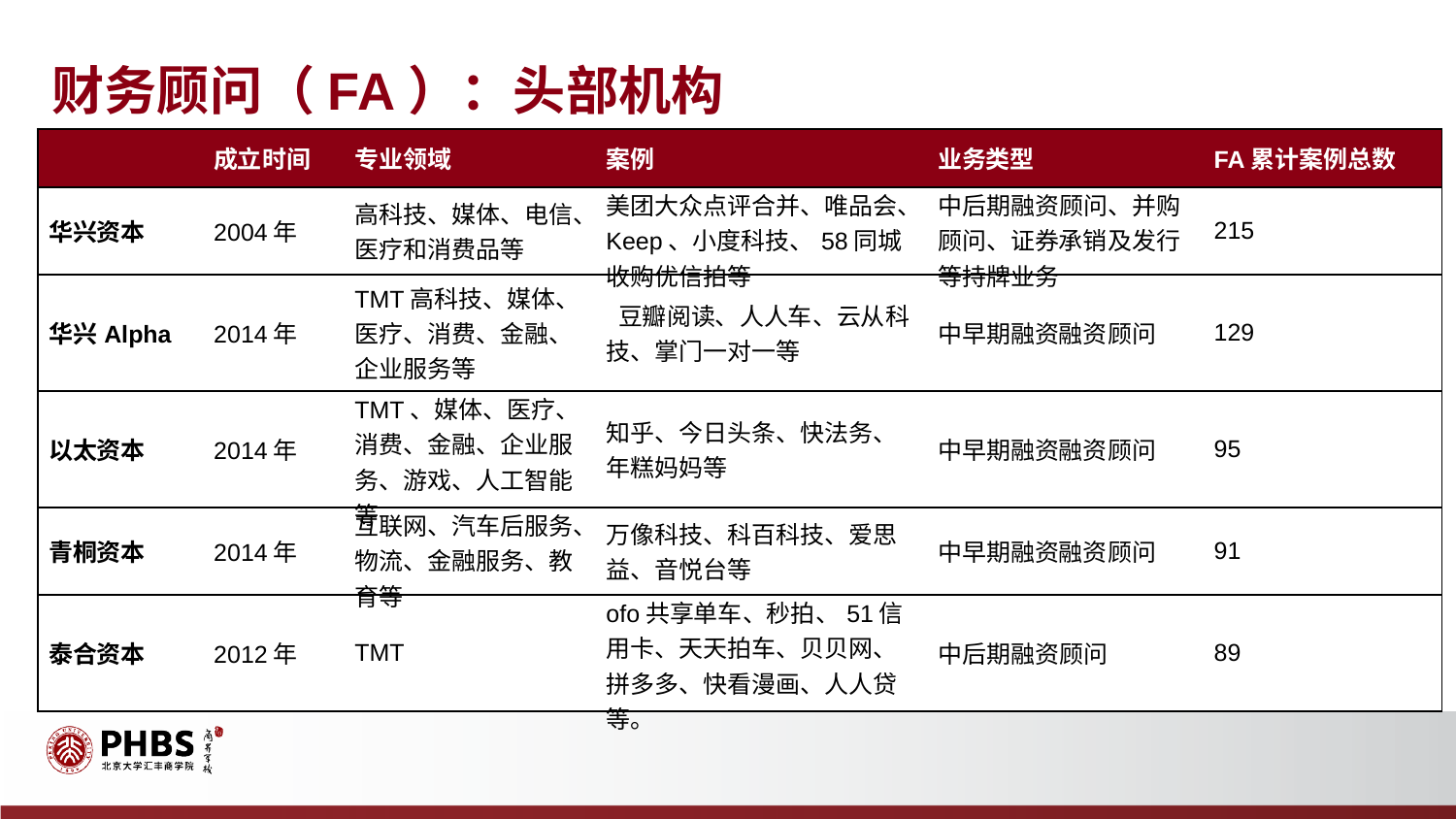

财务顾问（FA）：头部机构
|  | 成立时间 | 专业领域 | 案例 | 业务类型 | FA累计案例总数 |
| --- | --- | --- | --- | --- | --- |
| 华兴资本 | 2004年 | 高科技、媒体、电信、医疗和消费品等 | 美团大众点评合并、唯品会、Keep、小度科技、58同城收购优信拍等 | 中后期融资顾问、并购顾问、证券承销及发行等持牌业务 | 215 |
| 华兴Alpha | 2014年 | TMT高科技、媒体、医疗、消费、金融、企业服务等 | 豆瓣阅读、人人车、云从科技、掌门一对一等 | 中早期融资融资顾问 | 129 |
| 以太资本 | 2014年 | TMT、媒体、医疗、消费、金融、企业服务、游戏、人工智能等 | 知乎、今日头条、快法务、年糕妈妈等 | 中早期融资融资顾问 | 95 |
| 青桐资本 | 2014年 | 互联网、汽车后服务、物流、金融服务、教育等 | 万像科技、科百科技、爱思益、音悦台等 | 中早期融资融资顾问 | 91 |
| 泰合资本 | 2012年 | TMT | ofo共享单车、秒拍、51信用卡、天天拍车、贝贝网、拼多多、快看漫画、人人贷等。 | 中后期融资顾问 | 89 |